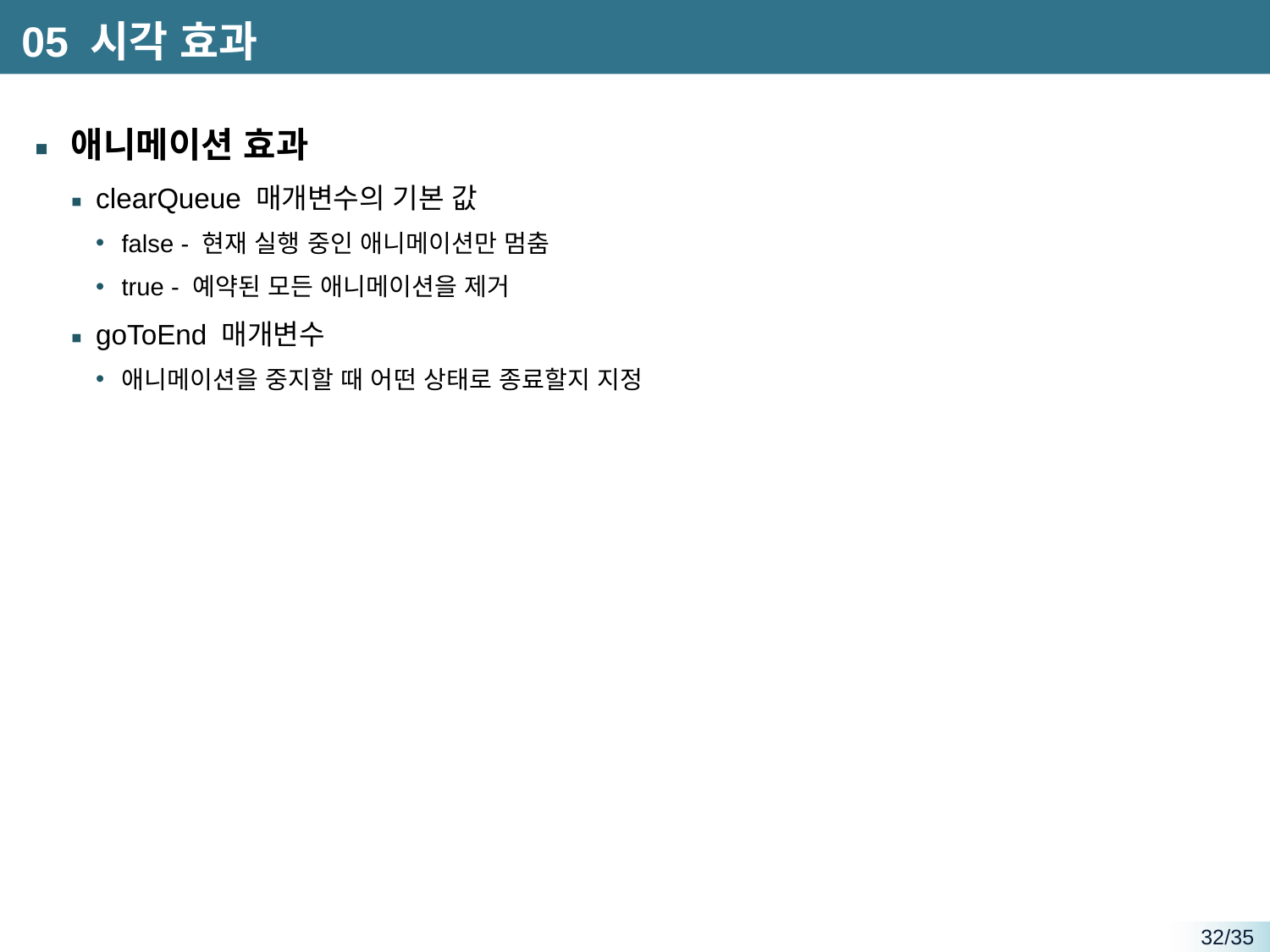

# 05 시각 효과
애니메이션 효과
clearQueue 매개변수의 기본 값
false - 현재 실행 중인 애니메이션만 멈춤
true - 예약된 모든 애니메이션을 제거
goToEnd 매개변수
애니메이션을 중지할 때 어떤 상태로 종료할지 지정